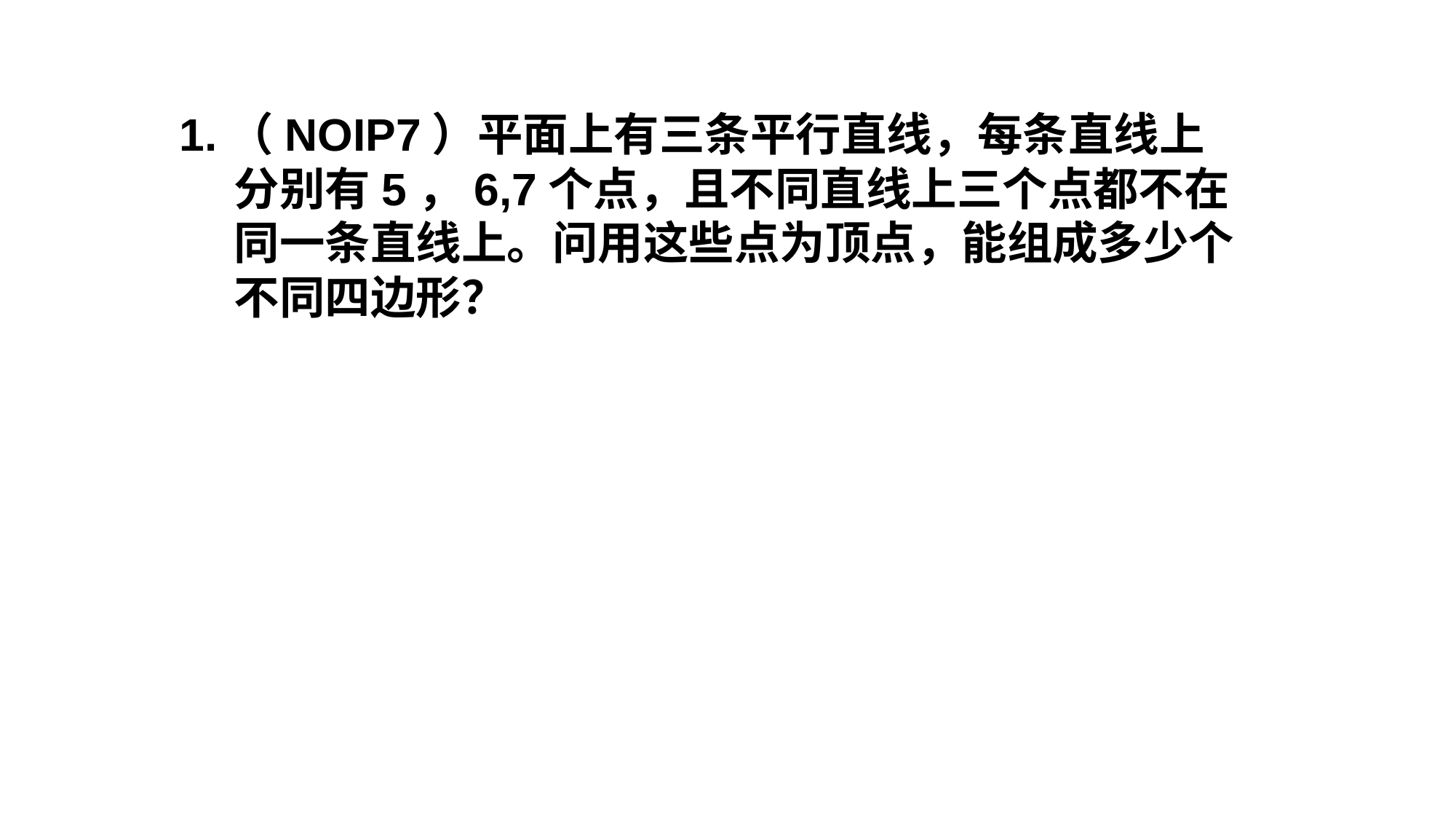

1.（NOIP7）平面上有三条平行直线，每条直线上分别有5，6,7个点，且不同直线上三个点都不在同一条直线上。问用这些点为顶点，能组成多少个不同四边形？